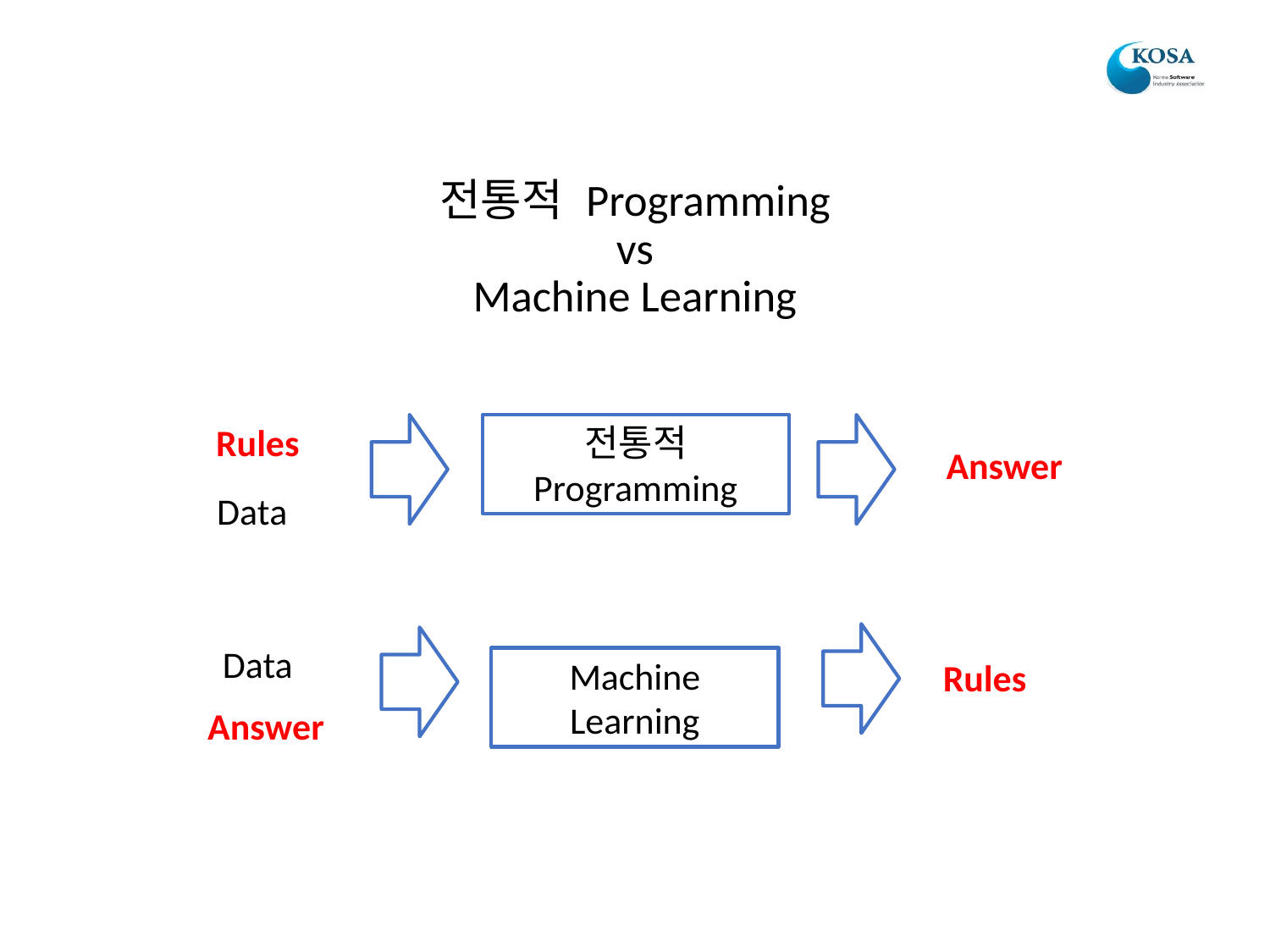

# 전통적 Programming vs Machine Learning
전통적 Programming
Rules

Answer
Data

Data
Machine
Learning
Rules
Answer